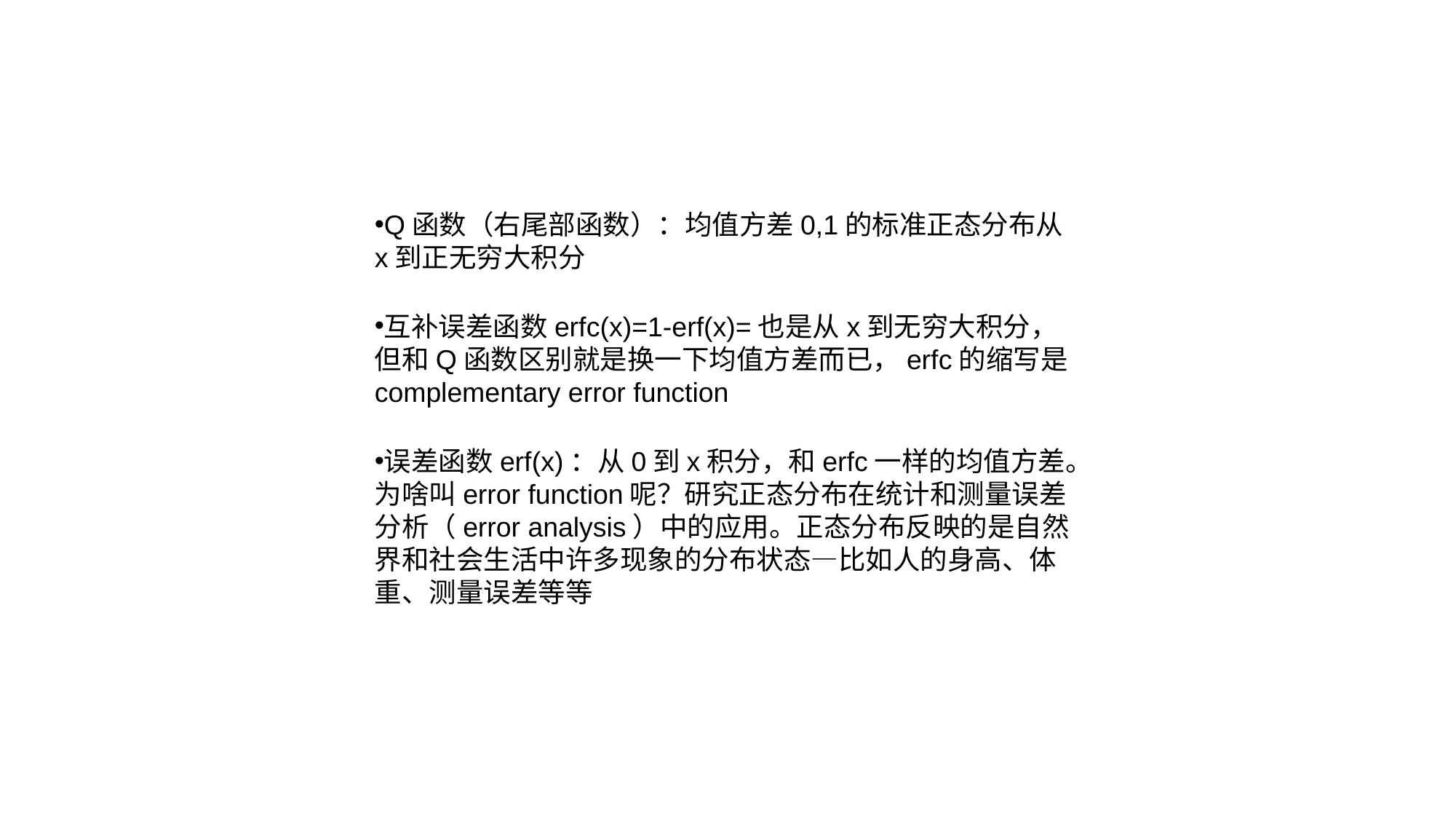

Q函数（右尾部函数）：均值方差0,1的标准正态分布从x到正无穷大积分
互补误差函数erfc(x)=1-erf(x)=也是从x到无穷大积分，但和Q函数区别就是换一下均值方差而已，erfc的缩写是complementary error function
误差函数erf(x)：从0到x积分，和erfc一样的均值方差。为啥叫error function呢？研究正态分布在统计和测量误差分析（error analysis）中的应用。正态分布反映的是自然界和社会生活中许多现象的分布状态—比如人的身高、体重、测量误差等等